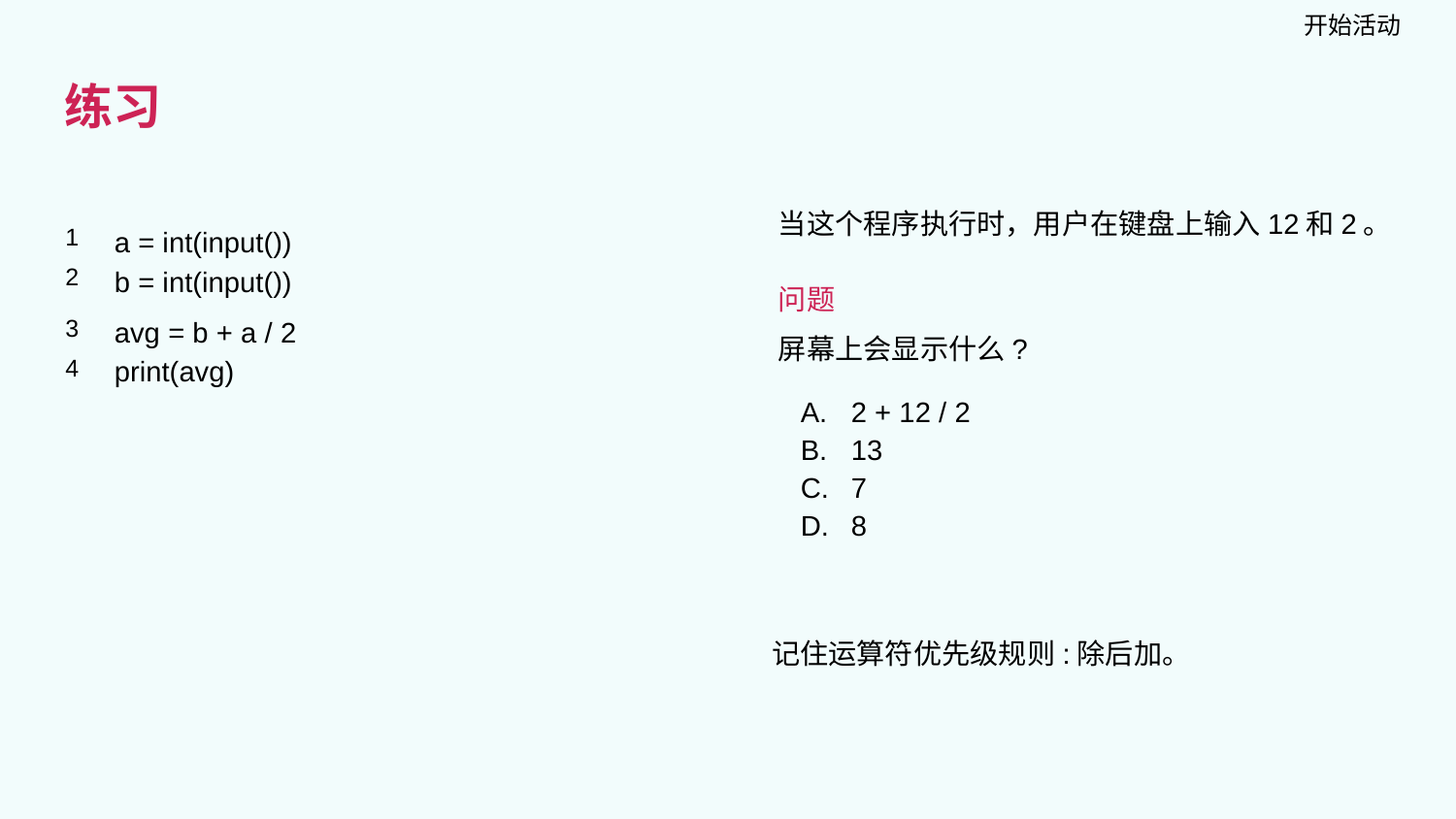

开始活动
练习
当这个程序执行时，用户在键盘上输入12和2。

问题
屏幕上会显示什么?
2 + 12 / 2
13
7
8
a = int(input())
b = int(input())
avg = b + a / 2
print(avg)

1
2
3
4
记住运算符优先级规则:除后加。